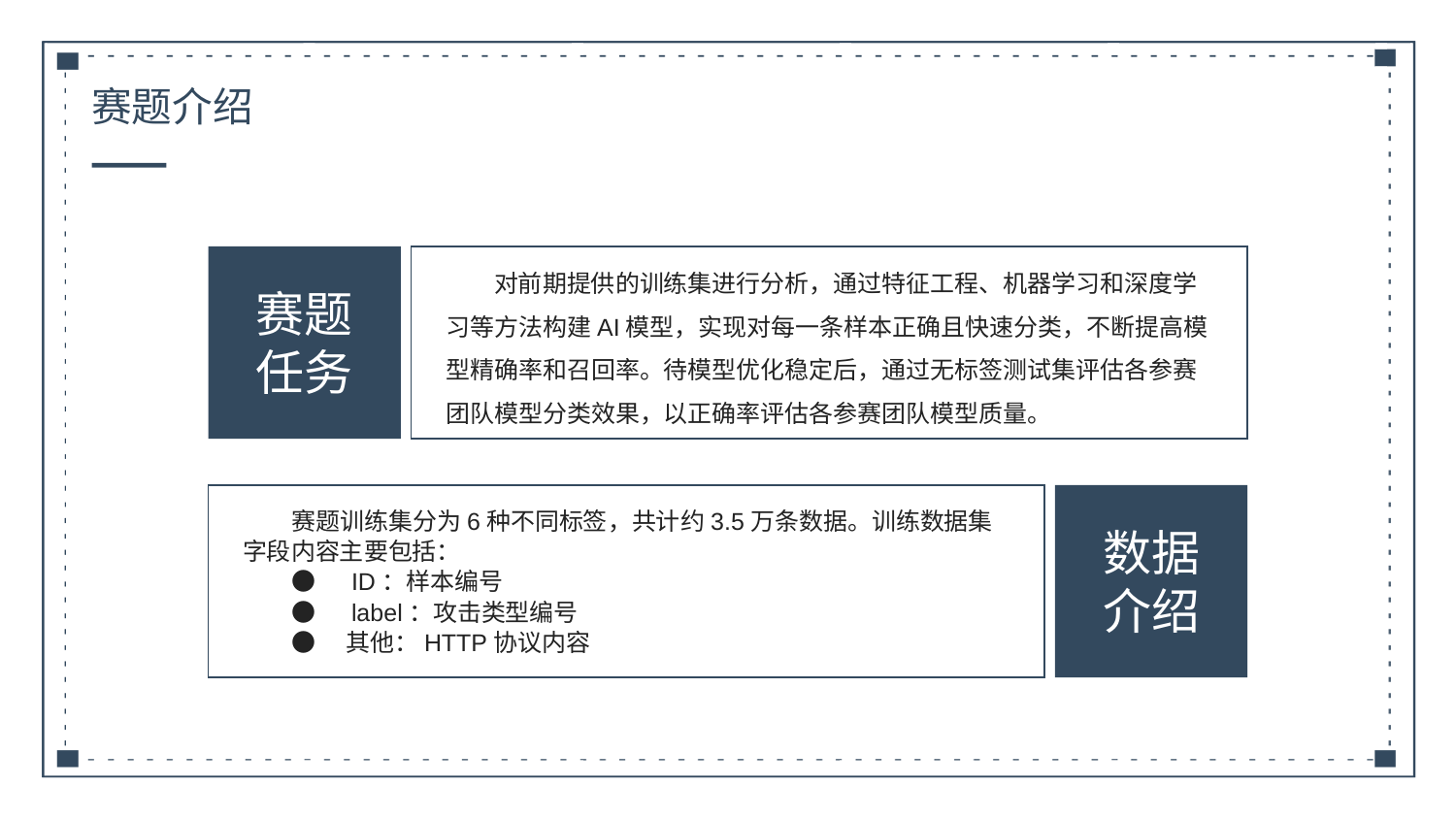

赛题介绍
对前期提供的训练集进行分析，通过特征工程、机器学习和深度学习等方法构建AI模型，实现对每一条样本正确且快速分类，不断提高模型精确率和召回率。待模型优化稳定后，通过无标签测试集评估各参赛团队模型分类效果，以正确率评估各参赛团队模型质量。

赛题任务

赛题训练集分为6种不同标签，共计约3.5万条数据。训练数据集字段内容主要包括：
●　ID：样本编号
●　label：攻击类型编号
●　其他：HTTP协议内容
数据介绍